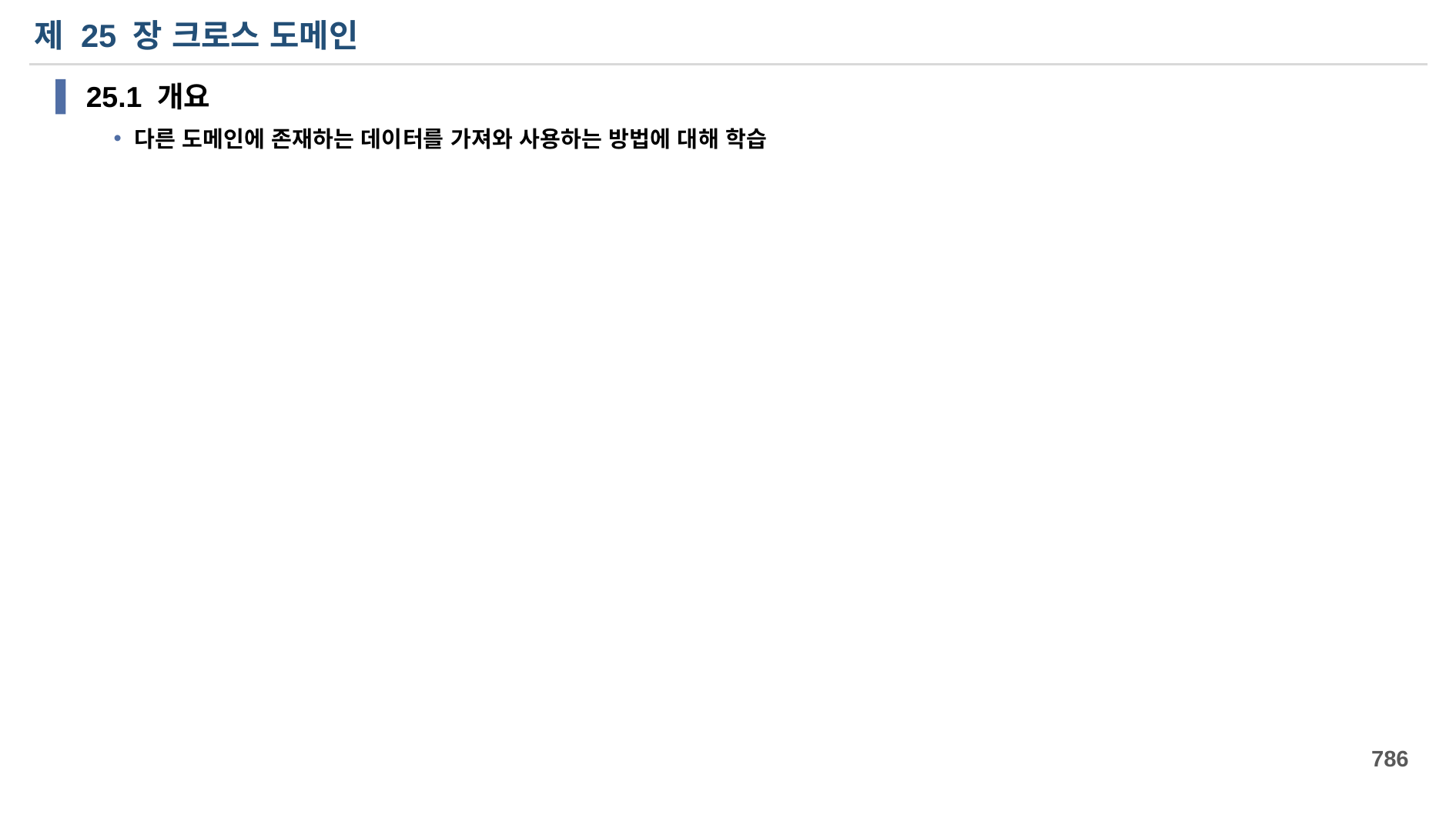

# 제 25 장 크로스 도메인
25.1 개요
다른 도메인에 존재하는 데이터를 가져와 사용하는 방법에 대해 학습

786